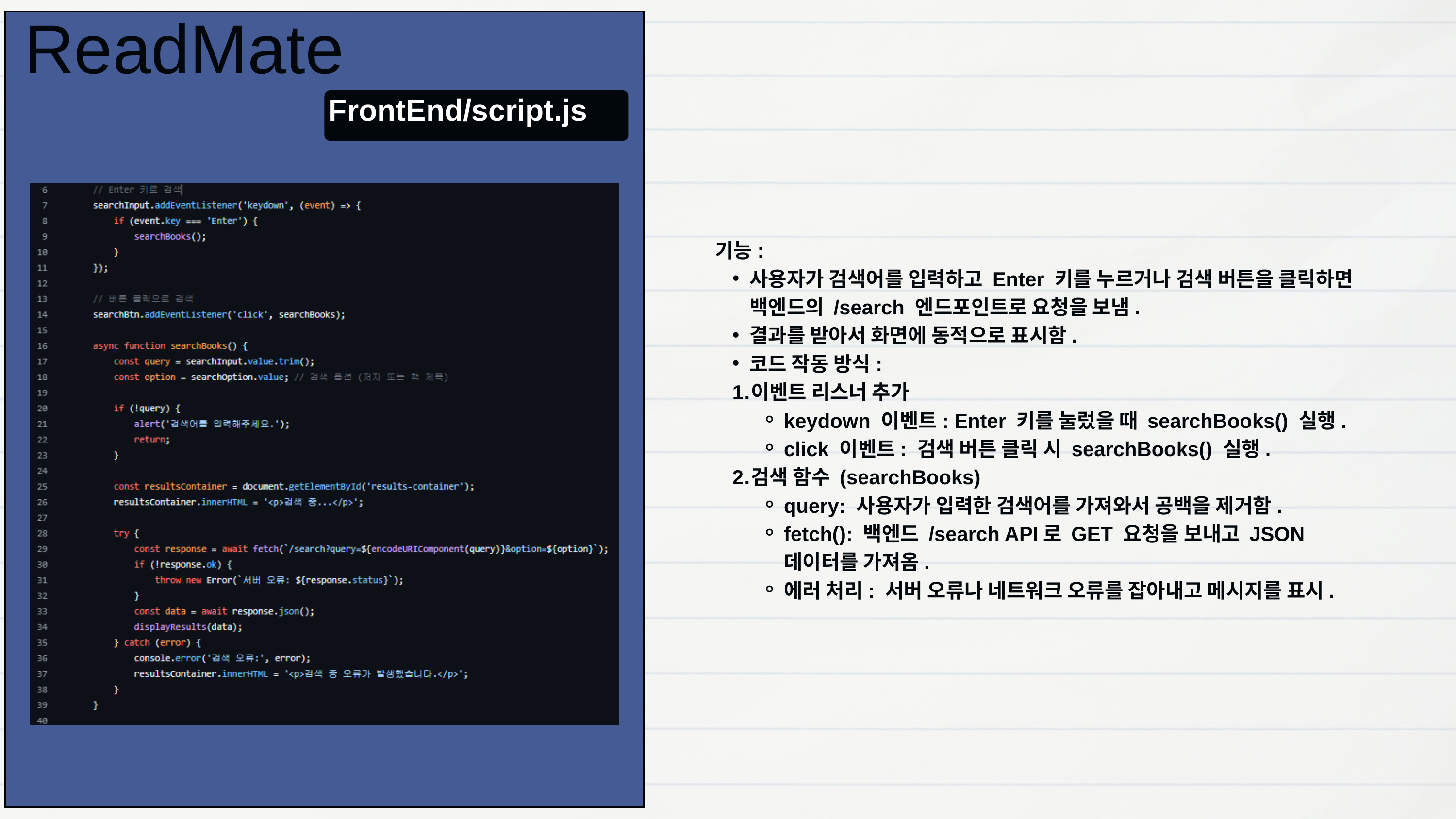

ReadMate

FrontEnd/script.js

기능:
사용자가 검색어를 입력하고 Enter 키를 누르거나 검색 버튼을 클릭하면 백엔드의 /search 엔드포인트로 요청을 보냄.
결과를 받아서 화면에 동적으로 표시함.
코드 작동 방식:
이벤트 리스너 추가
keydown 이벤트: Enter 키를 눌렀을 때 searchBooks() 실행.
click 이벤트: 검색 버튼 클릭 시 searchBooks() 실행.
검색 함수 (searchBooks)
query: 사용자가 입력한 검색어를 가져와서 공백을 제거함.
fetch(): 백엔드 /search API로 GET 요청을 보내고 JSON 데이터를 가져옴.
에러 처리: 서버 오류나 네트워크 오류를 잡아내고 메시지를 표시.